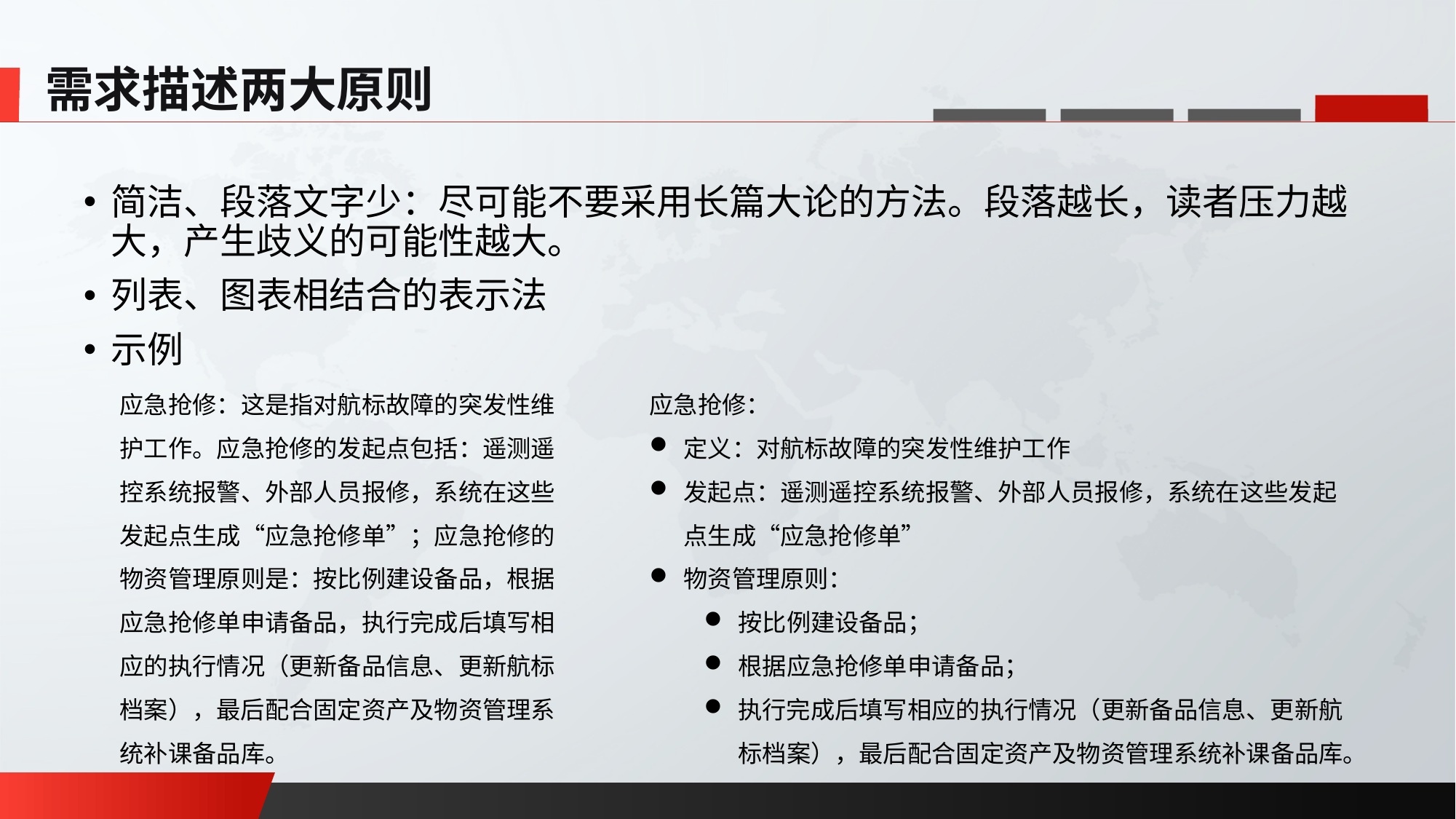

需求描述两大原则

简洁、段落文字少：尽可能不要采用长篇大论的方法。段落越长，读者压力越大，产生歧义的可能性越大。
列表、图表相结合的表示法
示例
应急抢修：
定义：对航标故障的突发性维护工作
发起点：遥测遥控系统报警、外部人员报修，系统在这些发起点生成“应急抢修单”
物资管理原则：
按比例建设备品；
根据应急抢修单申请备品；
执行完成后填写相应的执行情况（更新备品信息、更新航标档案），最后配合固定资产及物资管理系统补课备品库。
应急抢修：这是指对航标故障的突发性维护工作。应急抢修的发起点包括：遥测遥控系统报警、外部人员报修，系统在这些发起点生成“应急抢修单”；应急抢修的物资管理原则是：按比例建设备品，根据应急抢修单申请备品，执行完成后填写相应的执行情况（更新备品信息、更新航标档案），最后配合固定资产及物资管理系统补课备品库。